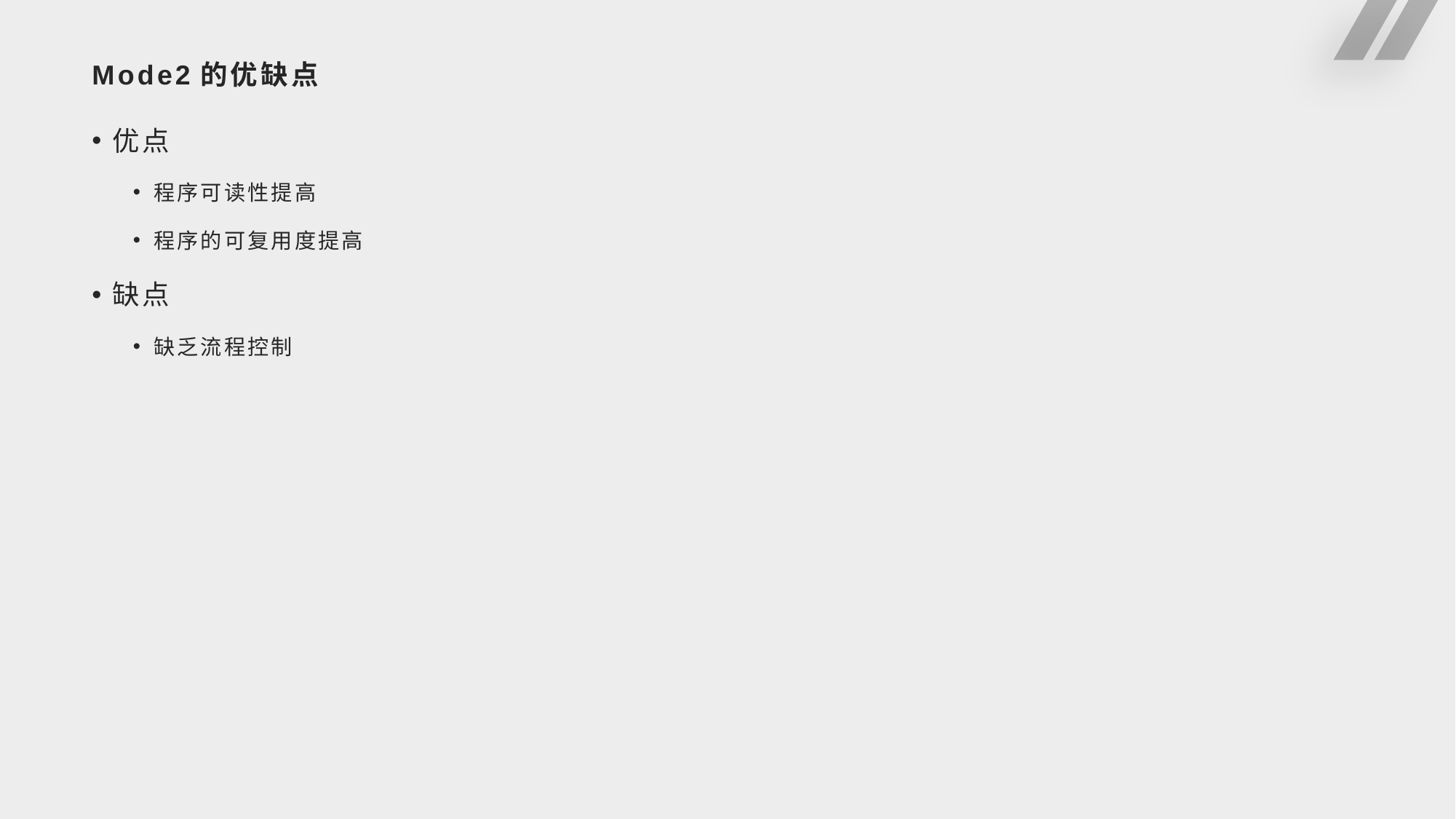

# Mode2的优缺点
优点
程序可读性提高
程序的可复用度提高
缺点
缺乏流程控制